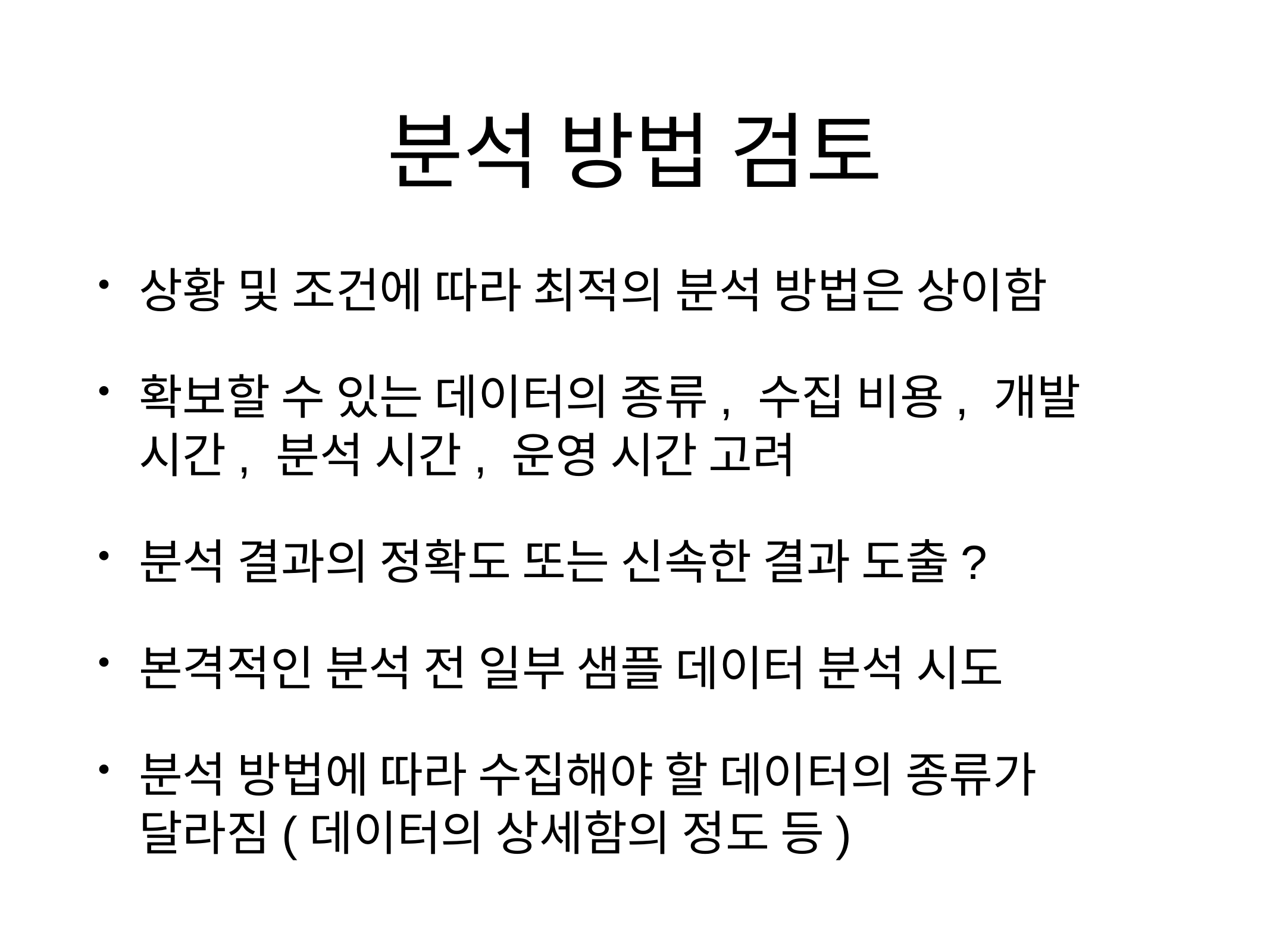

# 분석 방법 검토
상황 및 조건에 따라 최적의 분석 방법은 상이함
확보할 수 있는 데이터의 종류, 수집 비용, 개발 시간, 분석 시간, 운영 시간 고려
분석 결과의 정확도 또는 신속한 결과 도출?
본격적인 분석 전 일부 샘플 데이터 분석 시도
분석 방법에 따라 수집해야 할 데이터의 종류가 달라짐(데이터의 상세함의 정도 등)
77